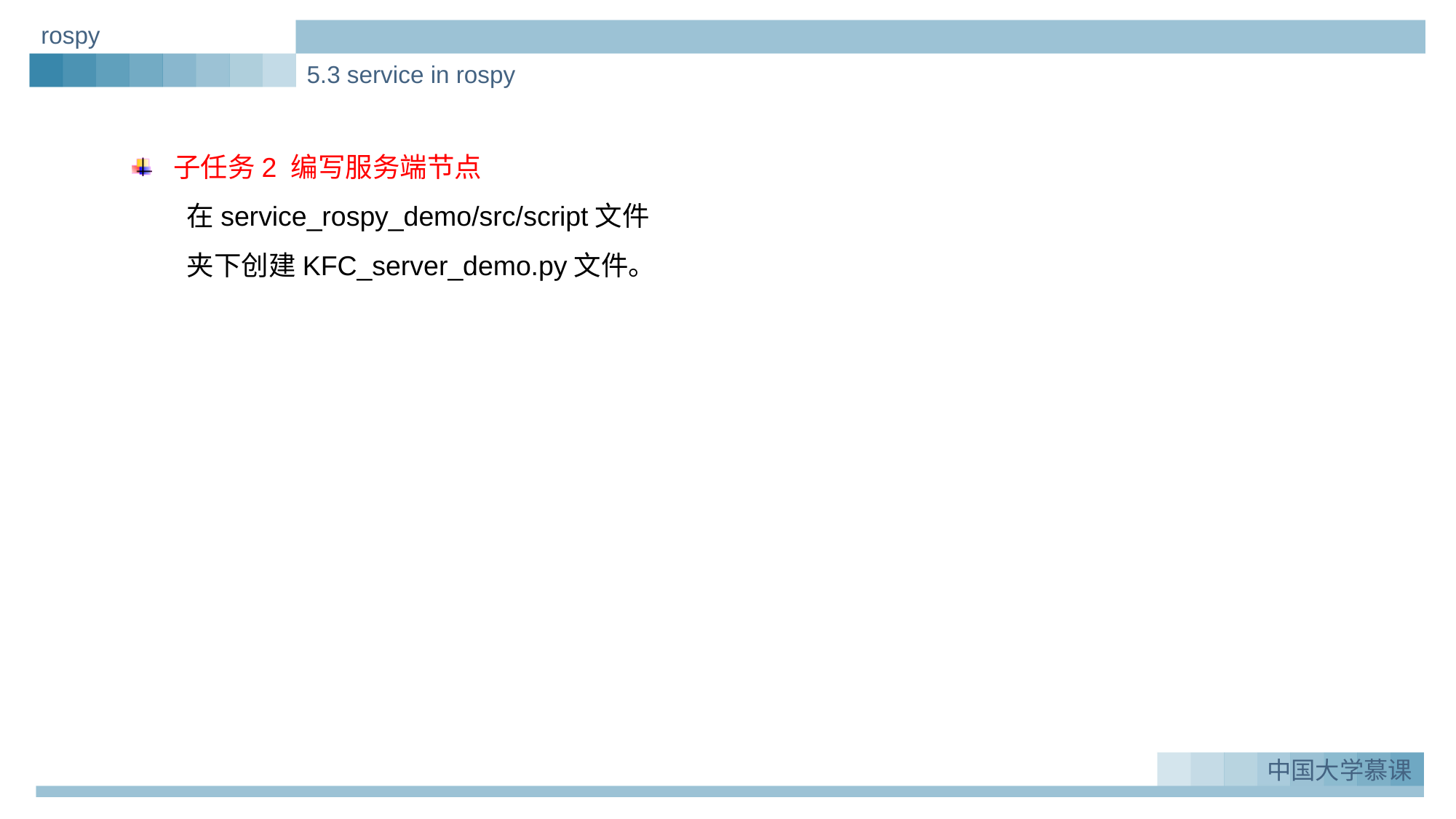

rospy
5.3 service in rospy
子任务2 编写服务端节点
在service_rospy_demo/src/script文件
夹下创建KFC_server_demo.py文件。

实例一：Greeting_demo
1.
中国大学慕课